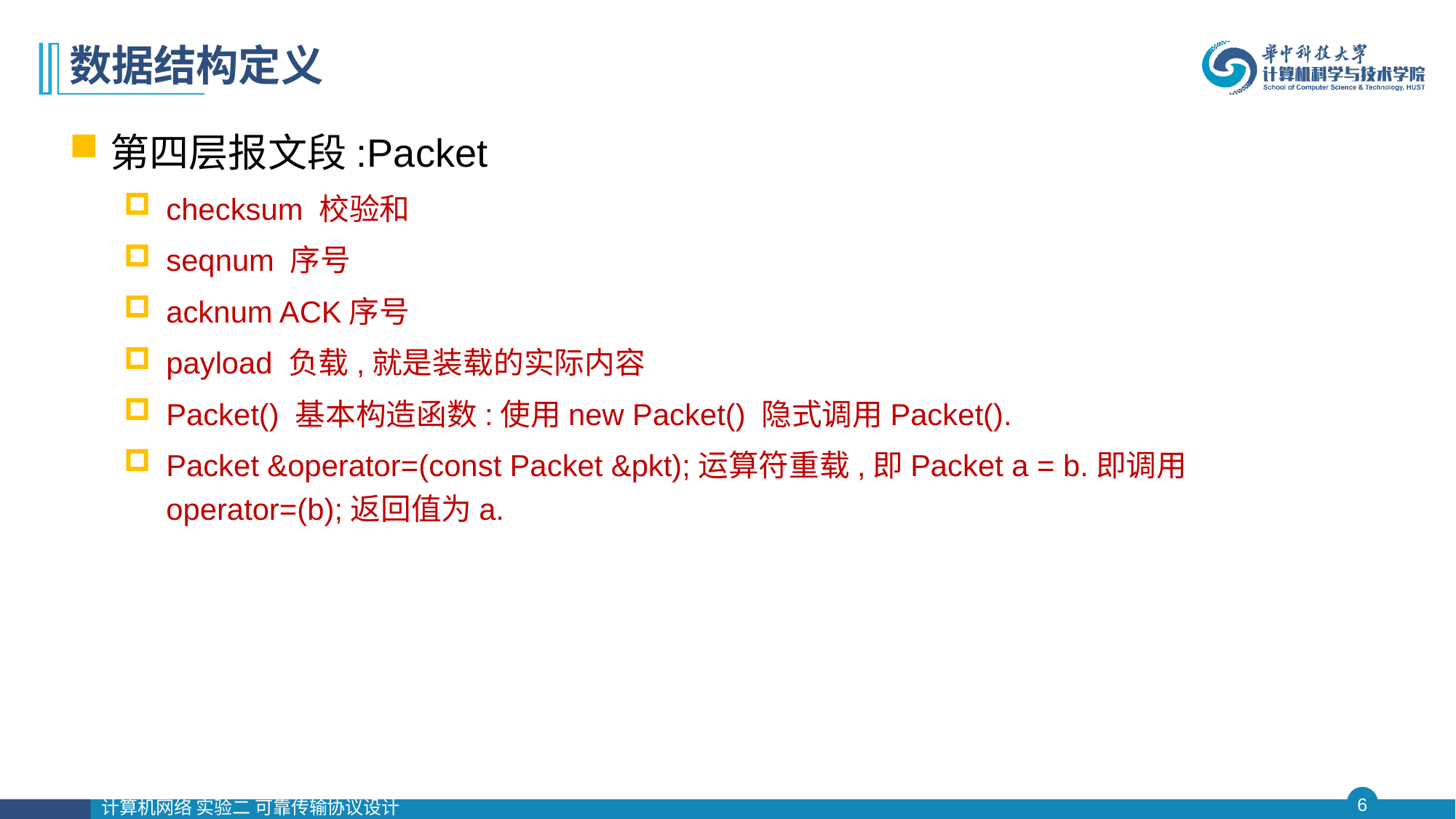

# 数据结构定义
第四层报文段:Packet
checksum 校验和
seqnum 序号
acknum ACK序号
payload 负载,就是装载的实际内容
Packet() 基本构造函数:使用new Packet() 隐式调用Packet().
Packet &operator=(const Packet &pkt);运算符重载,即Packet a = b.即调用operator=(b);返回值为a.